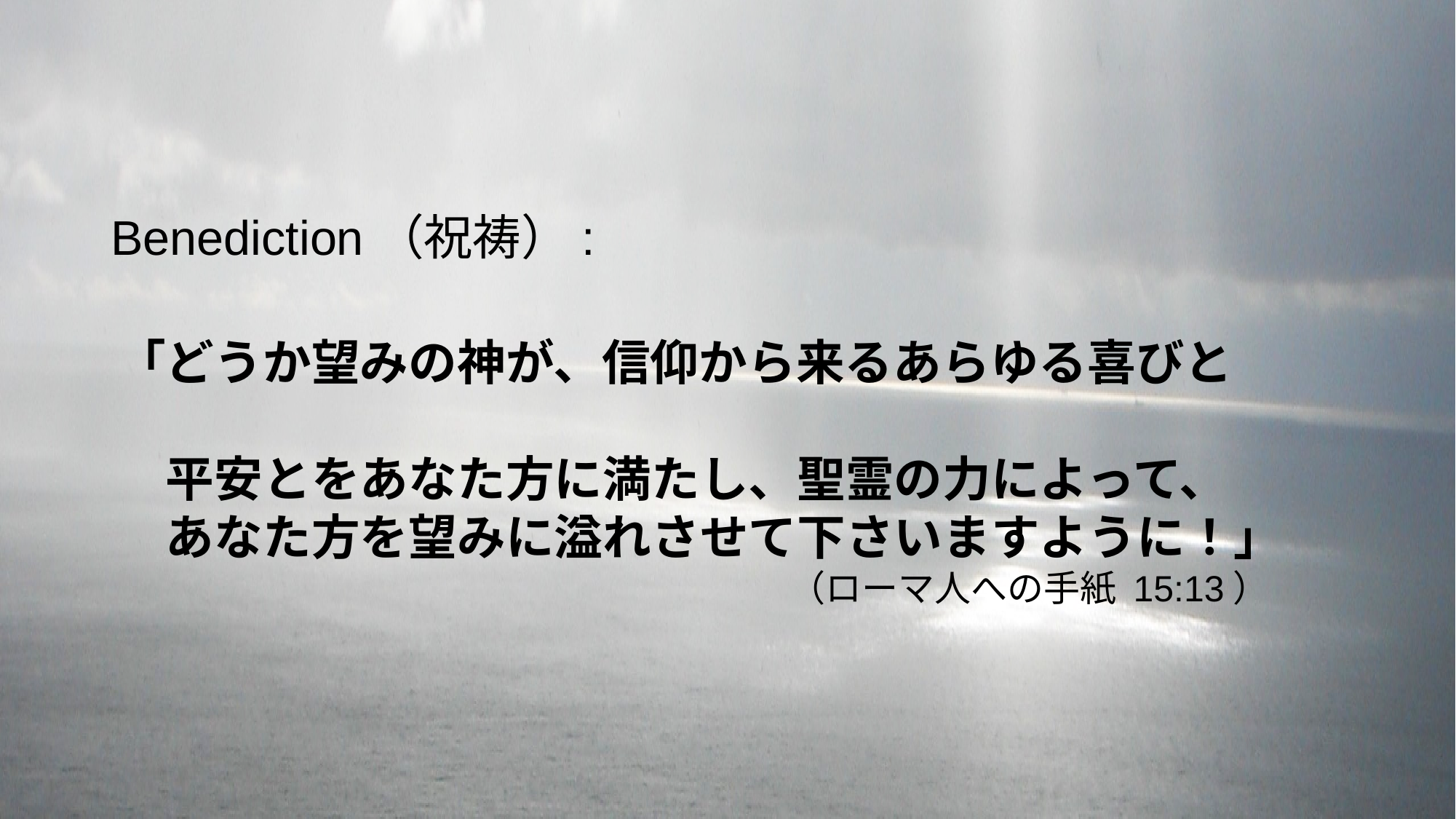

Benediction（祝祷）:

「どうか望みの神が、信仰から来るあらゆる喜びと
　平安とをあなた方に満たし、聖霊の力によって、
　あなた方を望みに溢れさせて下さいますように！」
						 （ローマ人への手紙 15:13）